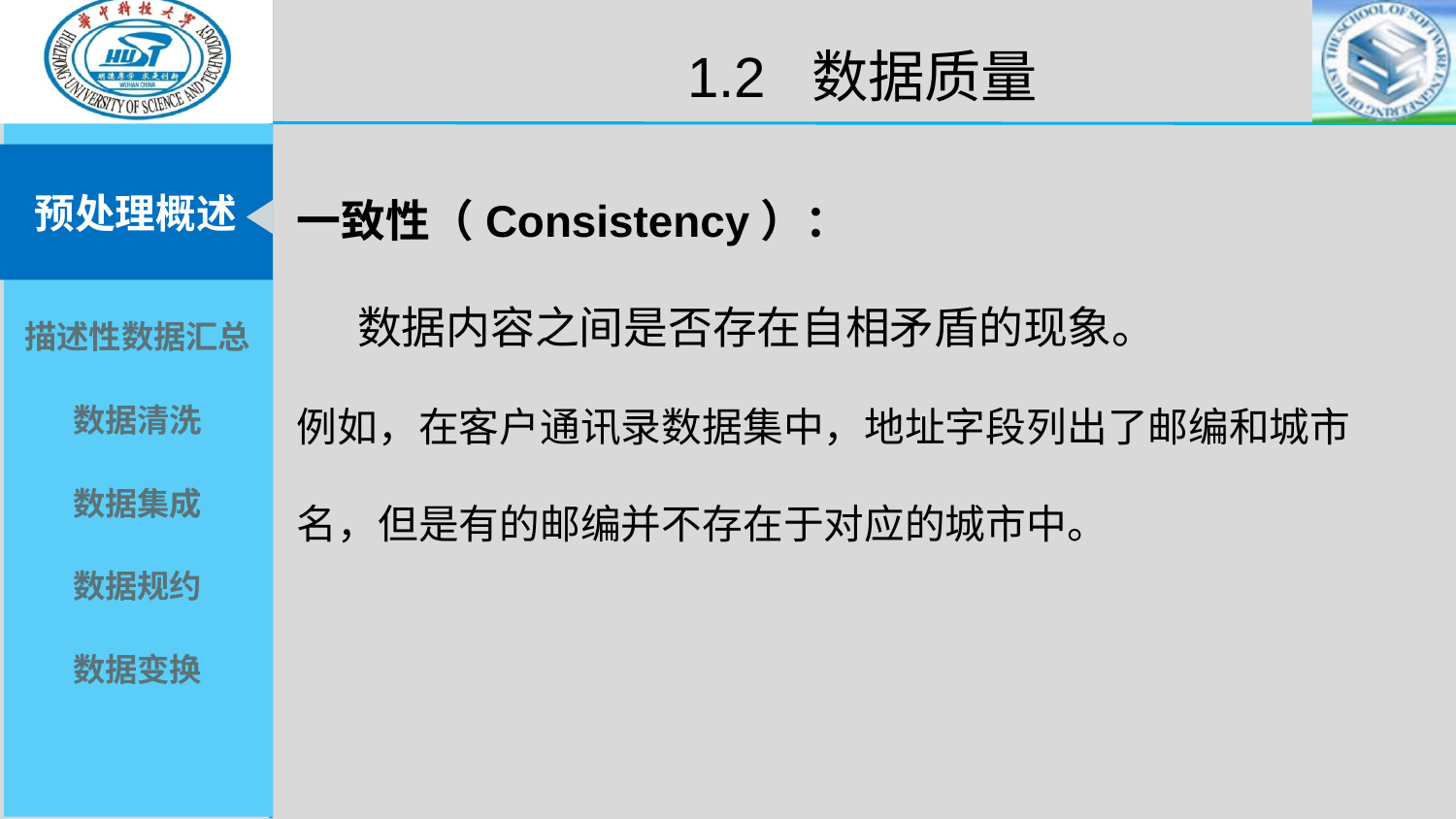

1.2  数据质量
一致性（Consistency）：
     数据内容之间是否存在自相矛盾的现象。
例如，在客户通讯录数据集中，地址字段列出了邮编和城市名，但是有的邮编并不存在于对应的城市中。